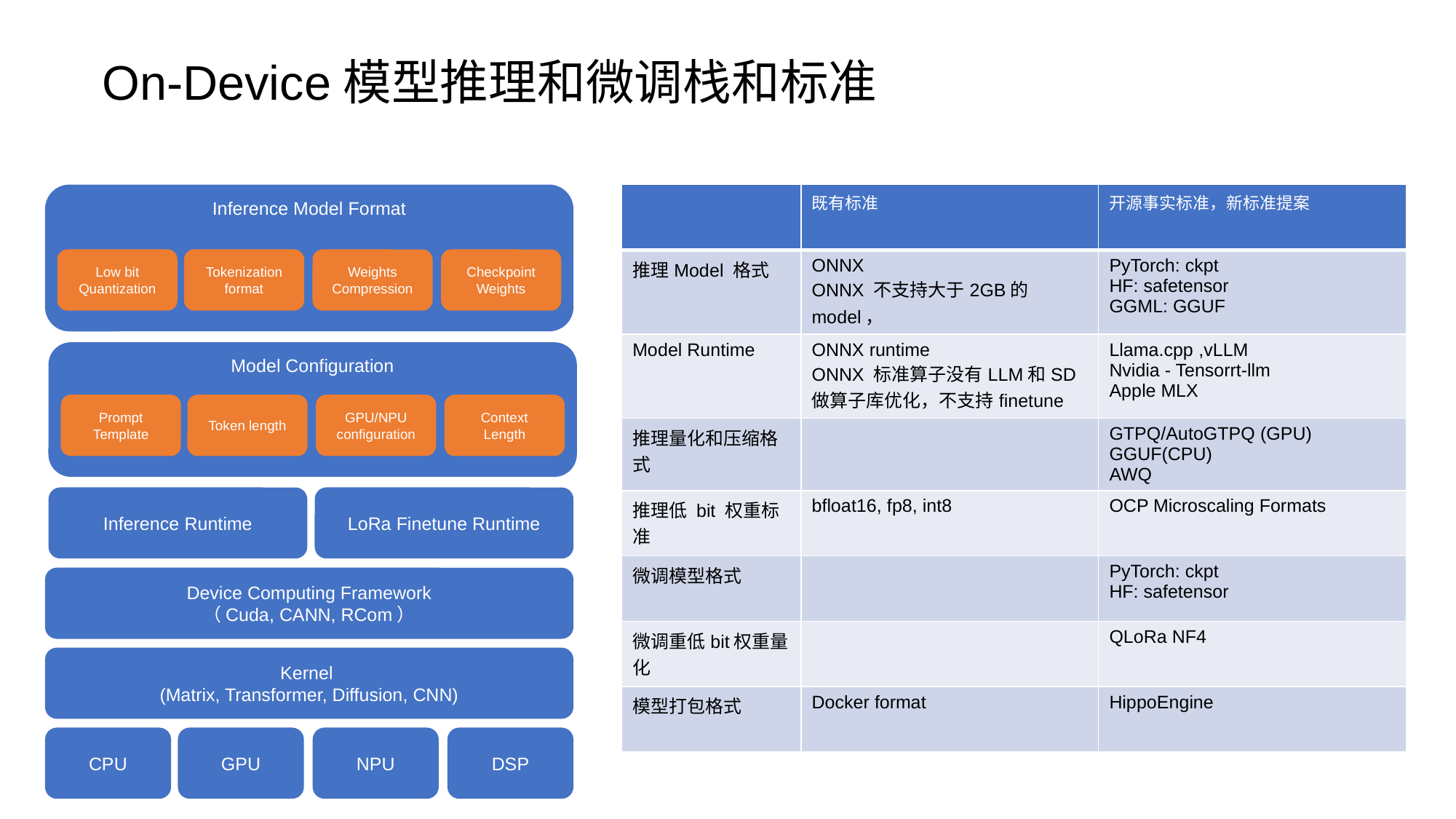

# On-Device模型推理和微调栈和标准
Inference Model Format
Tokenization format
Low bit Quantization
Weights Compression
Checkpoint Weights
Model Configuration
Token length
GPU/NPU configuration
Context Length
Prompt Template
LoRa Finetune Runtime
Inference Runtime
Device Computing Framework
（Cuda, CANN, RCom）
Kernel
(Matrix, Transformer, Diffusion, CNN)
CPU
GPU
NPU
DSP
|  | 既有标准 | 开源事实标准，新标准提案 |
| --- | --- | --- |
| 推理Model 格式 | ONNX ONNX 不支持大于2GB的model， | PyTorch: ckpt HF: safetensor GGML: GGUF |
| Model Runtime | ONNX runtime ONNX 标准算子没有LLM和SD做算子库优化，不支持finetune | Llama.cpp ,vLLM Nvidia - Tensorrt-llm Apple MLX |
| 推理量化和压缩格式 |  | GTPQ/AutoGTPQ (GPU) GGUF(CPU) AWQ |
| 推理低 bit 权重标准 | bfloat16, fp8, int8 | OCP Microscaling Formats |
| 微调模型格式 |  | PyTorch: ckpt HF: safetensor |
| 微调重低bit权重量化 |  | QLoRa NF4 |
| 模型打包格式 | Docker format | HippoEngine |